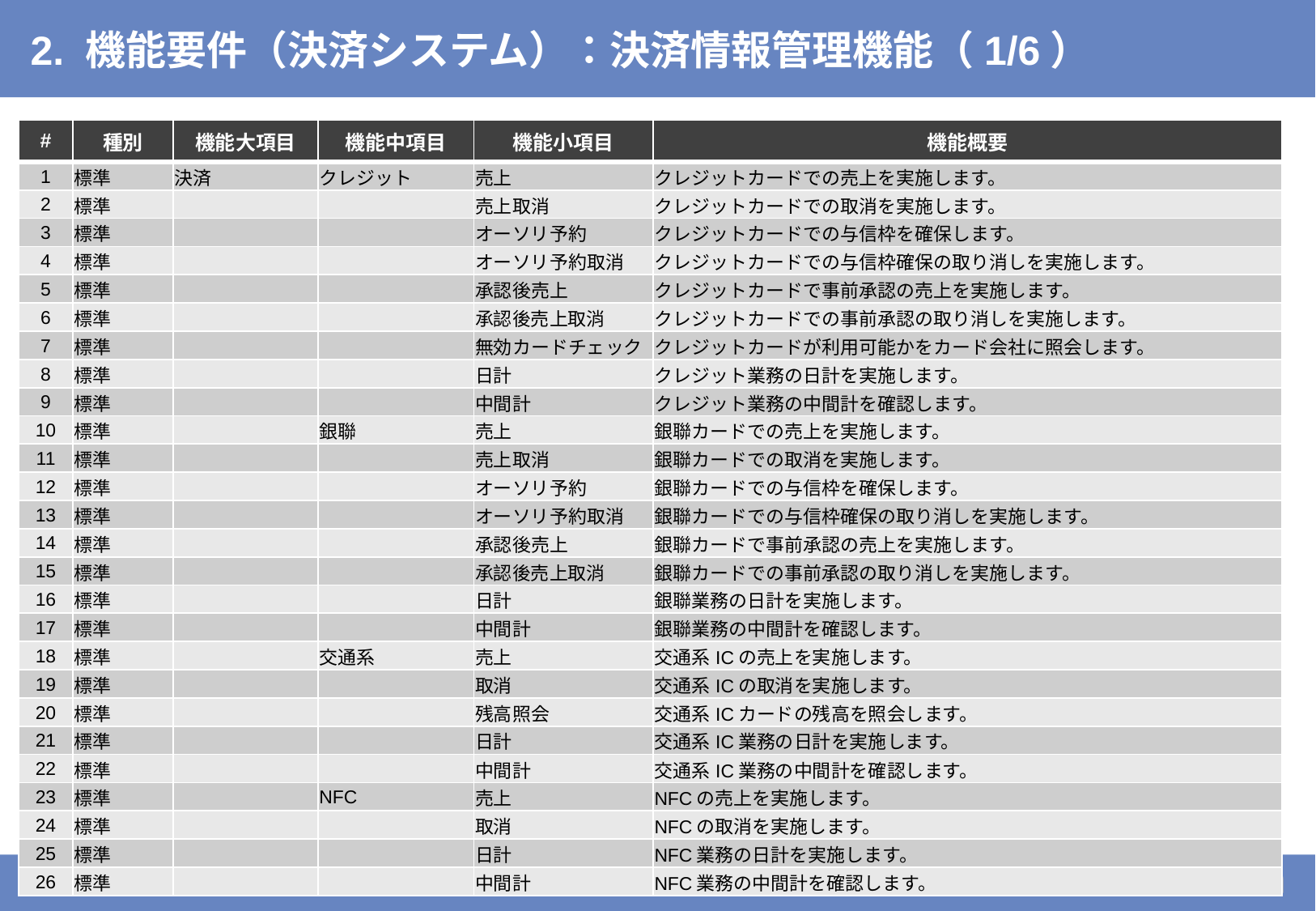

# 2. 機能要件（決済システム）：決済情報管理機能（1/6）
| # | 種別 | 機能大項目 | 機能中項目 | 機能小項目 | 機能概要 |
| --- | --- | --- | --- | --- | --- |
| 1 | 標準 | 決済 | クレジット | 売上 | クレジットカードでの売上を実施します。 |
| 2 | 標準 |  |  | 売上取消 | クレジットカードでの取消を実施します。 |
| 3 | 標準 |  |  | オーソリ予約 | クレジットカードでの与信枠を確保します。 |
| 4 | 標準 |  |  | オーソリ予約取消 | クレジットカードでの与信枠確保の取り消しを実施します。 |
| 5 | 標準 |  |  | 承認後売上 | クレジットカードで事前承認の売上を実施します。 |
| 6 | 標準 |  |  | 承認後売上取消 | クレジットカードでの事前承認の取り消しを実施します。 |
| 7 | 標準 |  |  | 無効カードチェック | クレジットカードが利用可能かをカード会社に照会します。 |
| 8 | 標準 |  |  | 日計 | クレジット業務の日計を実施します。 |
| 9 | 標準 |  |  | 中間計 | クレジット業務の中間計を確認します。 |
| 10 | 標準 |  | 銀聯 | 売上 | 銀聯カードでの売上を実施します。 |
| 11 | 標準 |  |  | 売上取消 | 銀聯カードでの取消を実施します。 |
| 12 | 標準 |  |  | オーソリ予約 | 銀聯カードでの与信枠を確保します。 |
| 13 | 標準 |  |  | オーソリ予約取消 | 銀聯カードでの与信枠確保の取り消しを実施します。 |
| 14 | 標準 |  |  | 承認後売上 | 銀聯カードで事前承認の売上を実施します。 |
| 15 | 標準 |  |  | 承認後売上取消 | 銀聯カードでの事前承認の取り消しを実施します。 |
| 16 | 標準 |  |  | 日計 | 銀聯業務の日計を実施します。 |
| 17 | 標準 |  |  | 中間計 | 銀聯業務の中間計を確認します。 |
| 18 | 標準 |  | 交通系 | 売上 | 交通系ICの売上を実施します。 |
| 19 | 標準 |  |  | 取消 | 交通系ICの取消を実施します。 |
| 20 | 標準 |  |  | 残高照会 | 交通系ICカードの残高を照会します。 |
| 21 | 標準 |  |  | 日計 | 交通系IC業務の日計を実施します。 |
| 22 | 標準 |  |  | 中間計 | 交通系IC業務の中間計を確認します。 |
| 23 | 標準 |  | NFC | 売上 | NFCの売上を実施します。 |
| 24 | 標準 |  |  | 取消 | NFCの取消を実施します。 |
| 25 | 標準 |  |  | 日計 | NFC業務の日計を実施します。 |
| 26 | 標準 |  |  | 中間計 | NFC業務の中間計を確認します。 |